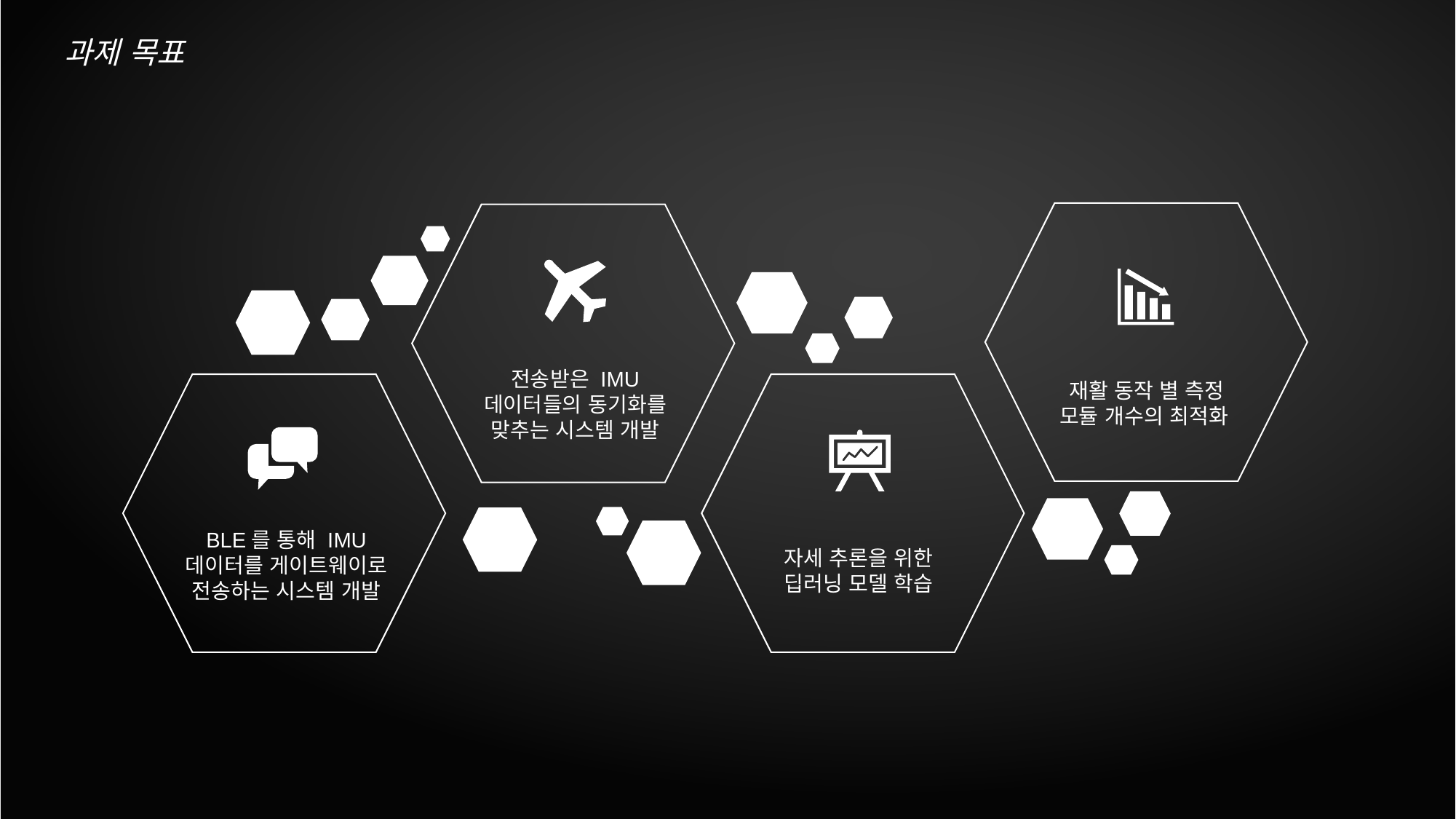

과제 목표

재활 동작 별 측정 모듈 개수의 최적화

전송받은 IMU 데이터들의 동기화를 맞추는 시스템 개발

BLE를 통해 IMU 데이터를 게이트웨이로 전송하는 시스템 개발

자세 추론을 위한 딥러닝 모델 학습